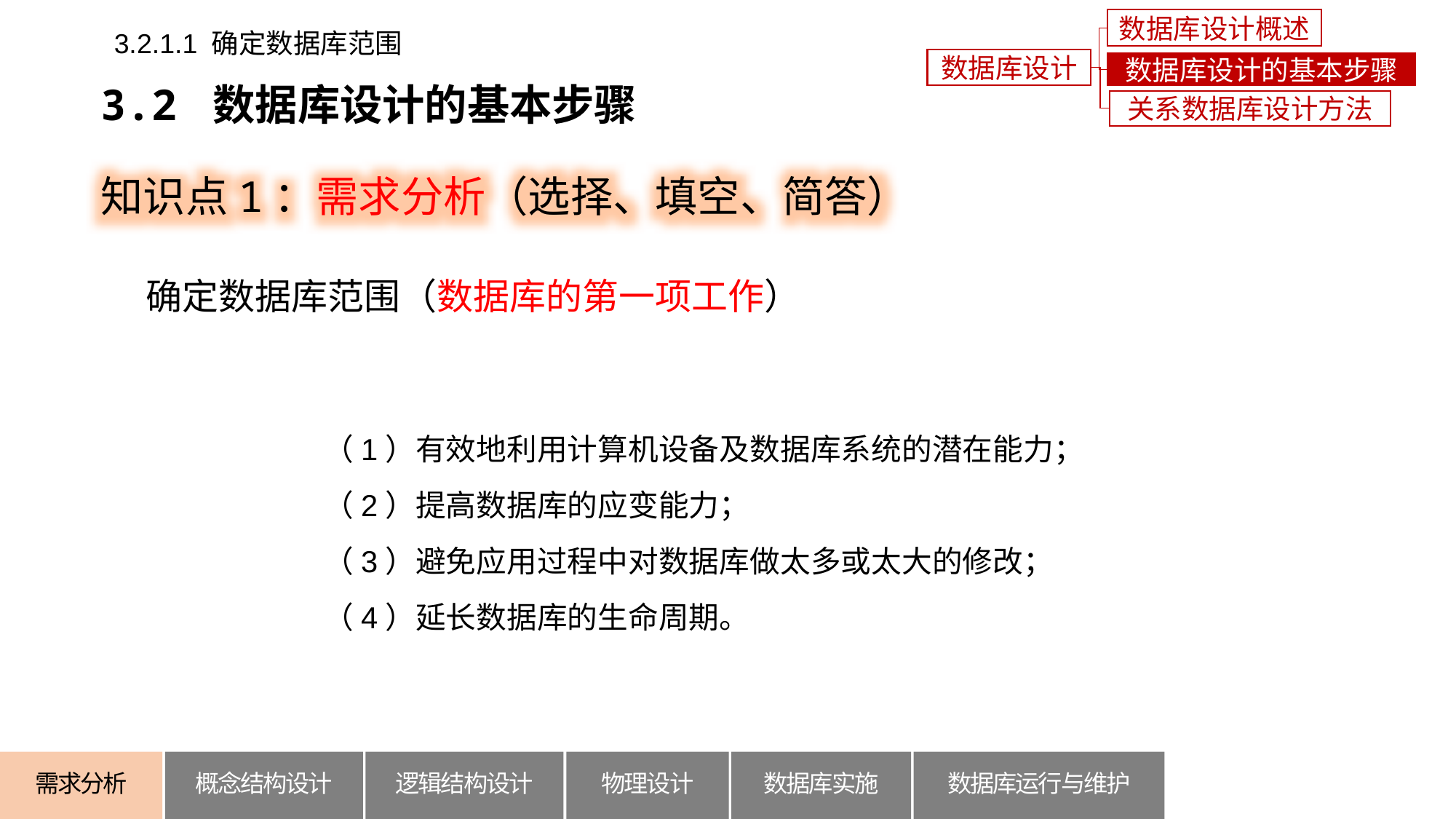

数据库设计概述
3.2.1.1 确定数据库范围
数据库设计
数据库设计的基本步骤
3.2 数据库设计的基本步骤
关系数据库设计方法
知识点1：需求分析（选择、填空、简答）
确定数据库范围（数据库的第一项工作）
（1）有效地利用计算机设备及数据库系统的潜在能力；
（2）提高数据库的应变能力；
（3）避免应用过程中对数据库做太多或太大的修改；
（4）延长数据库的生命周期。
概念结构设计
逻辑结构设计
数据库运行与维护
需求分析
物理设计
数据库实施